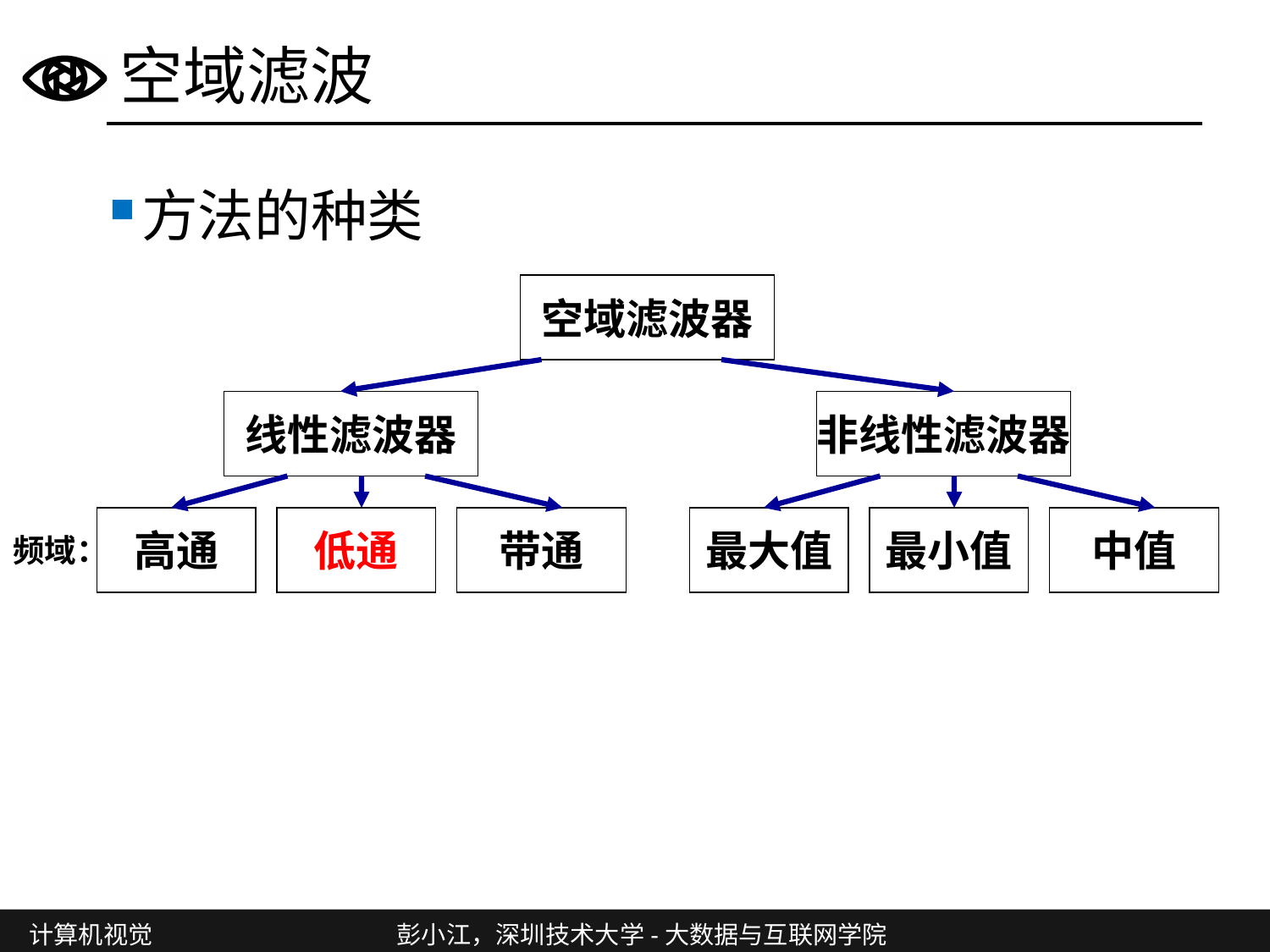

# 空域滤波
方法的种类
空域滤波器

线性滤波器
非线性滤波器

高通
低通
带通
最大值
最小值
中值
频域：
23